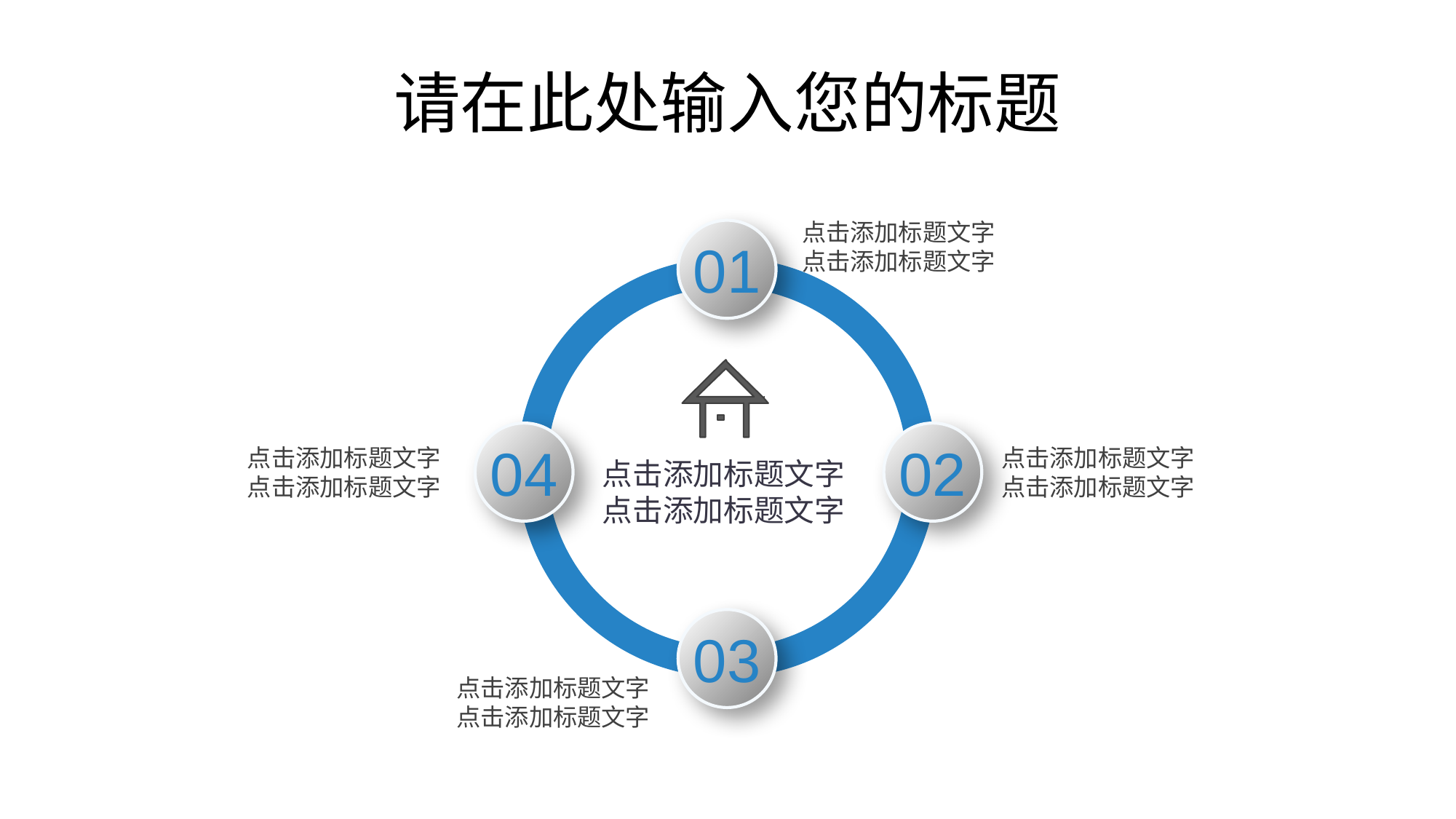

# 请在此处输入您的标题
点击添加标题文字
点击添加标题文字

01

04

02
点击添加标题文字
点击添加标题文字
点击添加标题文字
点击添加标题文字
点击添加标题文字
点击添加标题文字

03
点击添加标题文字
点击添加标题文字